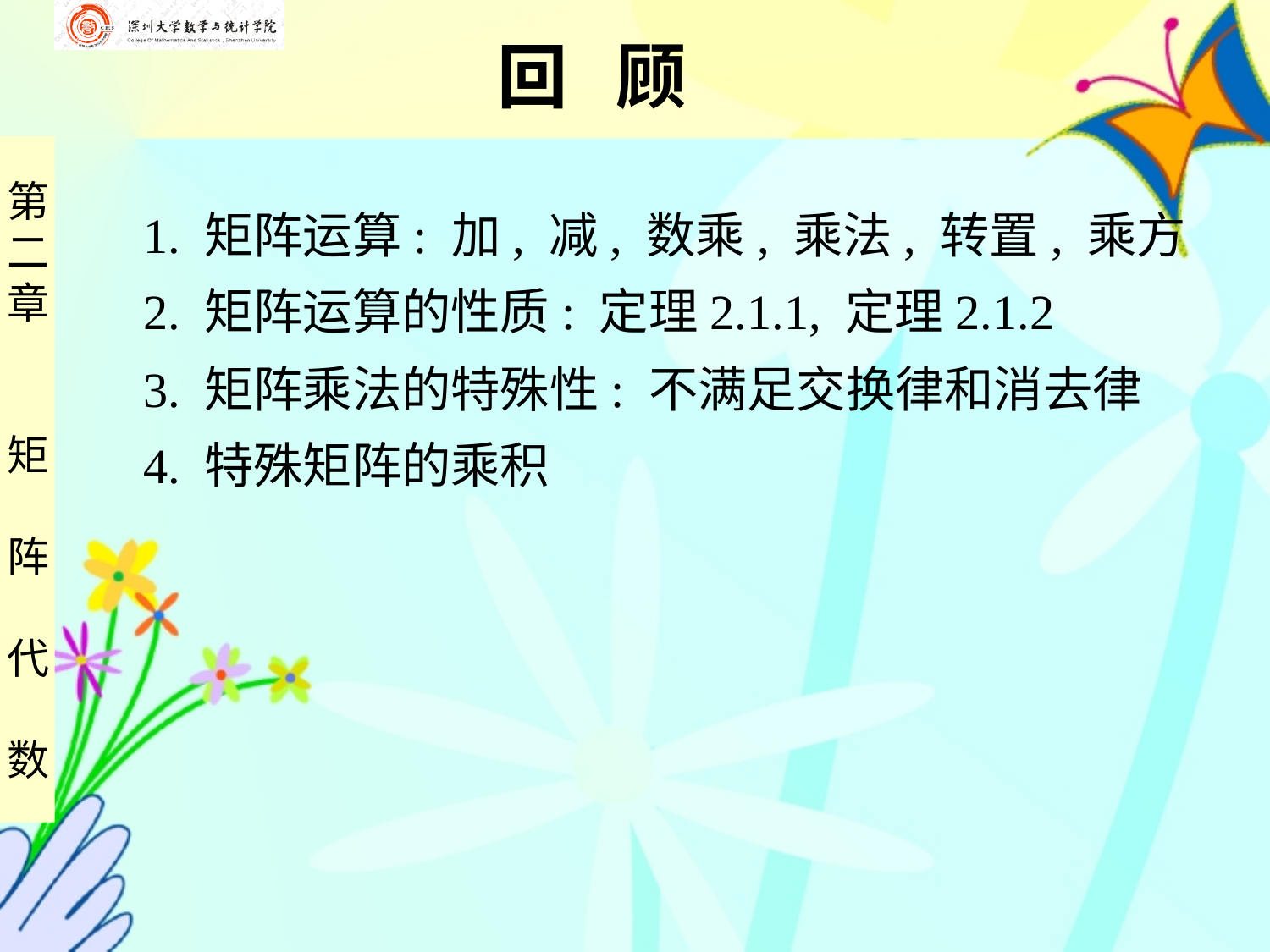

回   顾
1. 矩阵运算: 加, 减, 数乘, 乘法, 转置, 乘方
2. 矩阵运算的性质: 定理2.1.1, 定理2.1.2
3. 矩阵乘法的特殊性: 不满足交换律和消去律
4. 特殊矩阵的乘积